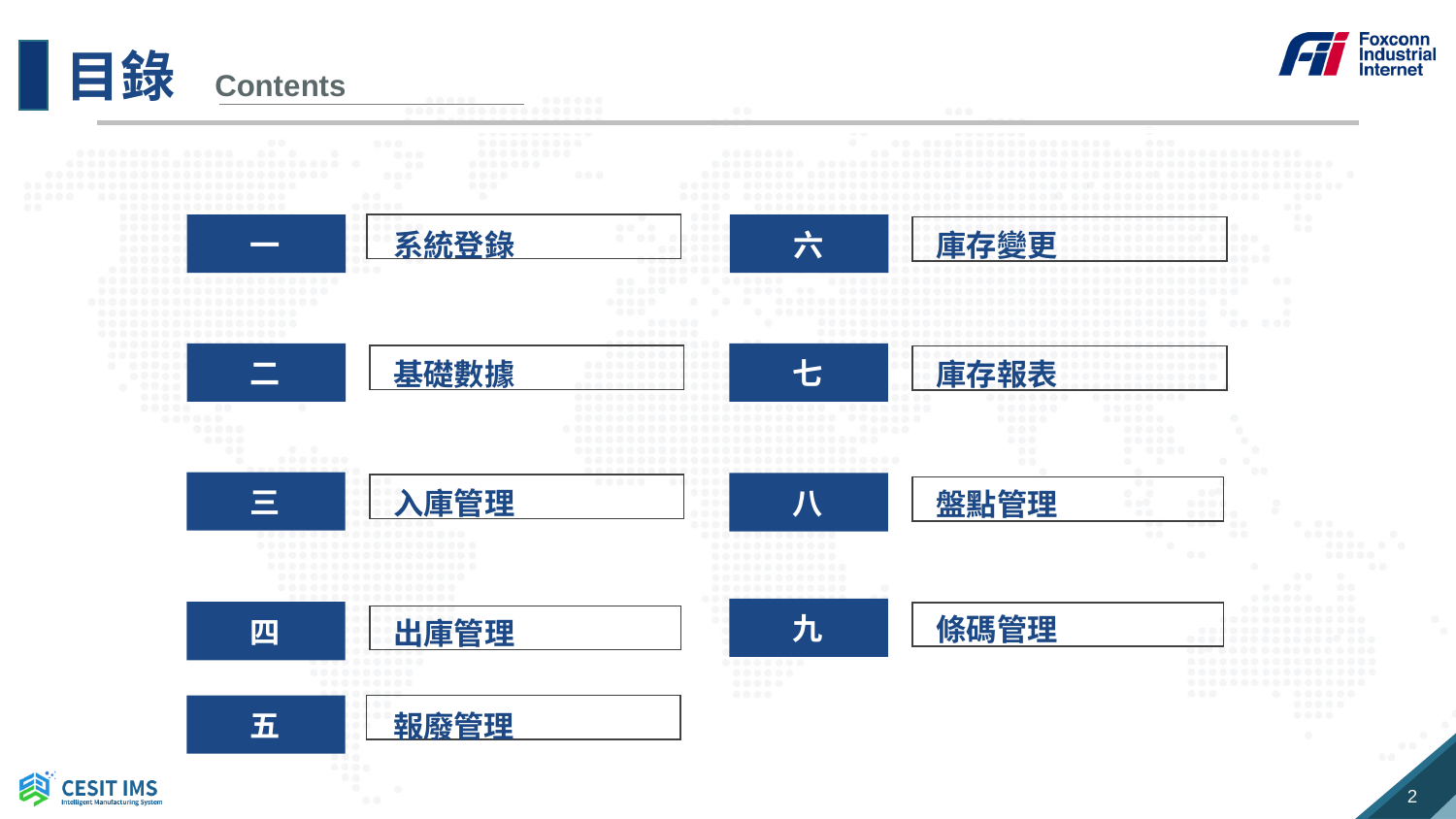

目錄
Contents

一
六
系統登錄
庫存變更

二
七
庫存報表
基礎數據

三
入庫管理

八
盤點管理

九
條碼管理

四
出庫管理

五
報廢管理